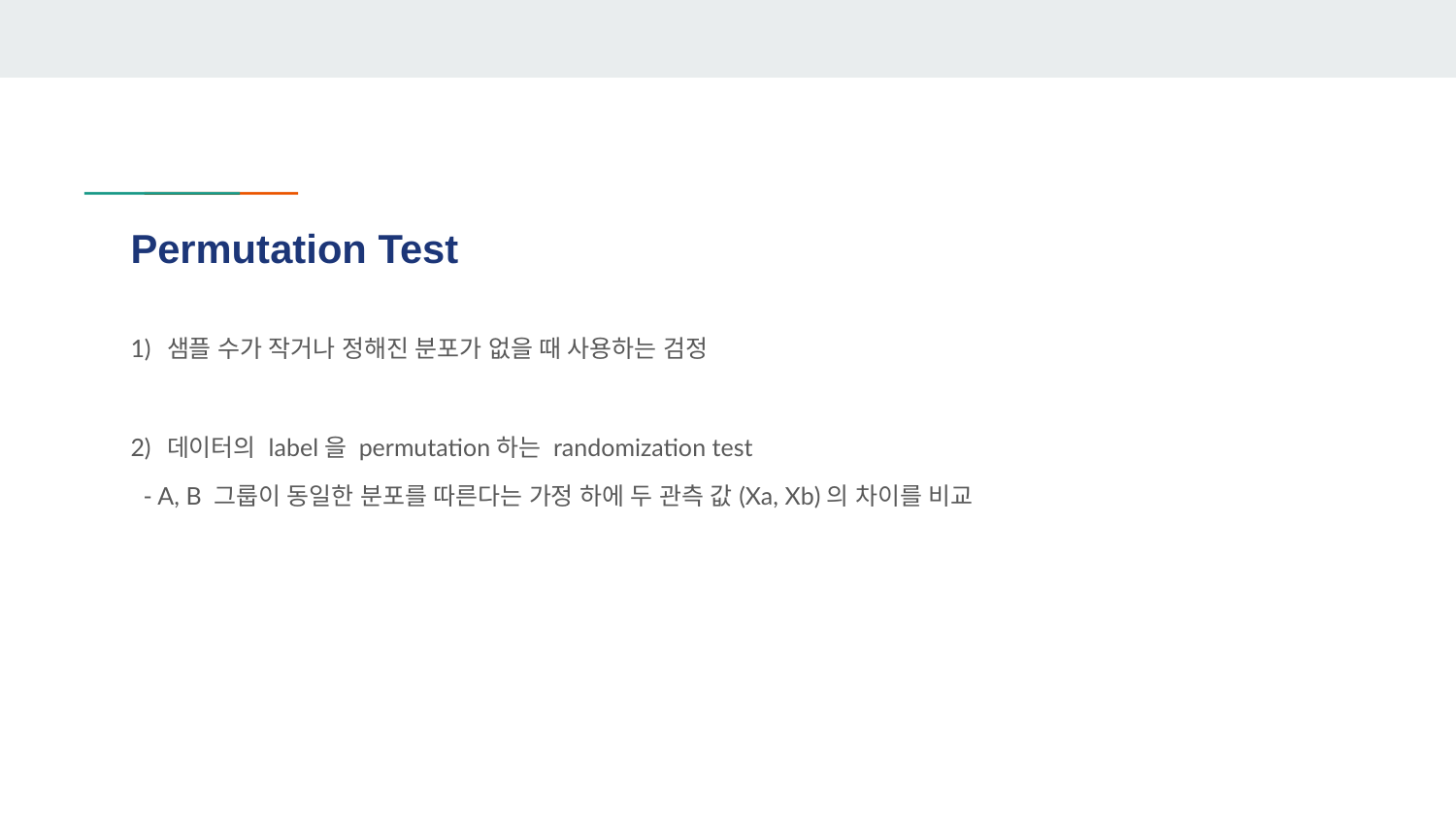

# Permutation Test
샘플 수가 작거나 정해진 분포가 없을 때 사용하는 검정

데이터의 label을 permutation하는 randomization test
  - A, B 그룹이 동일한 분포를 따른다는 가정 하에 두 관측 값(Xa, Xb)의 차이를 비교